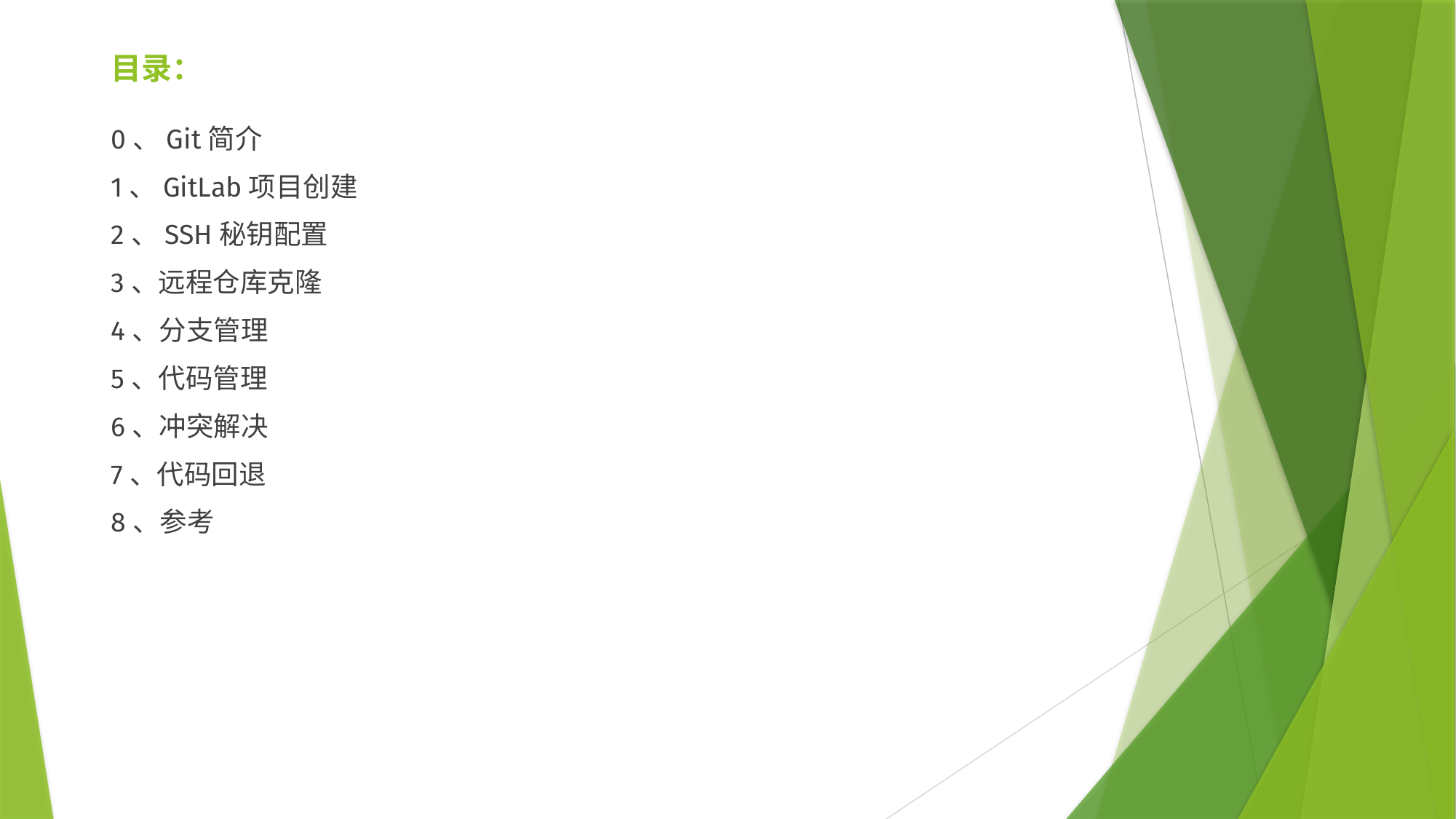

# 目录：
0、Git简介
1、GitLab项目创建
2、SSH秘钥配置
3、远程仓库克隆
4、分支管理
5、代码管理
6、冲突解决
7、代码回退
8、参考